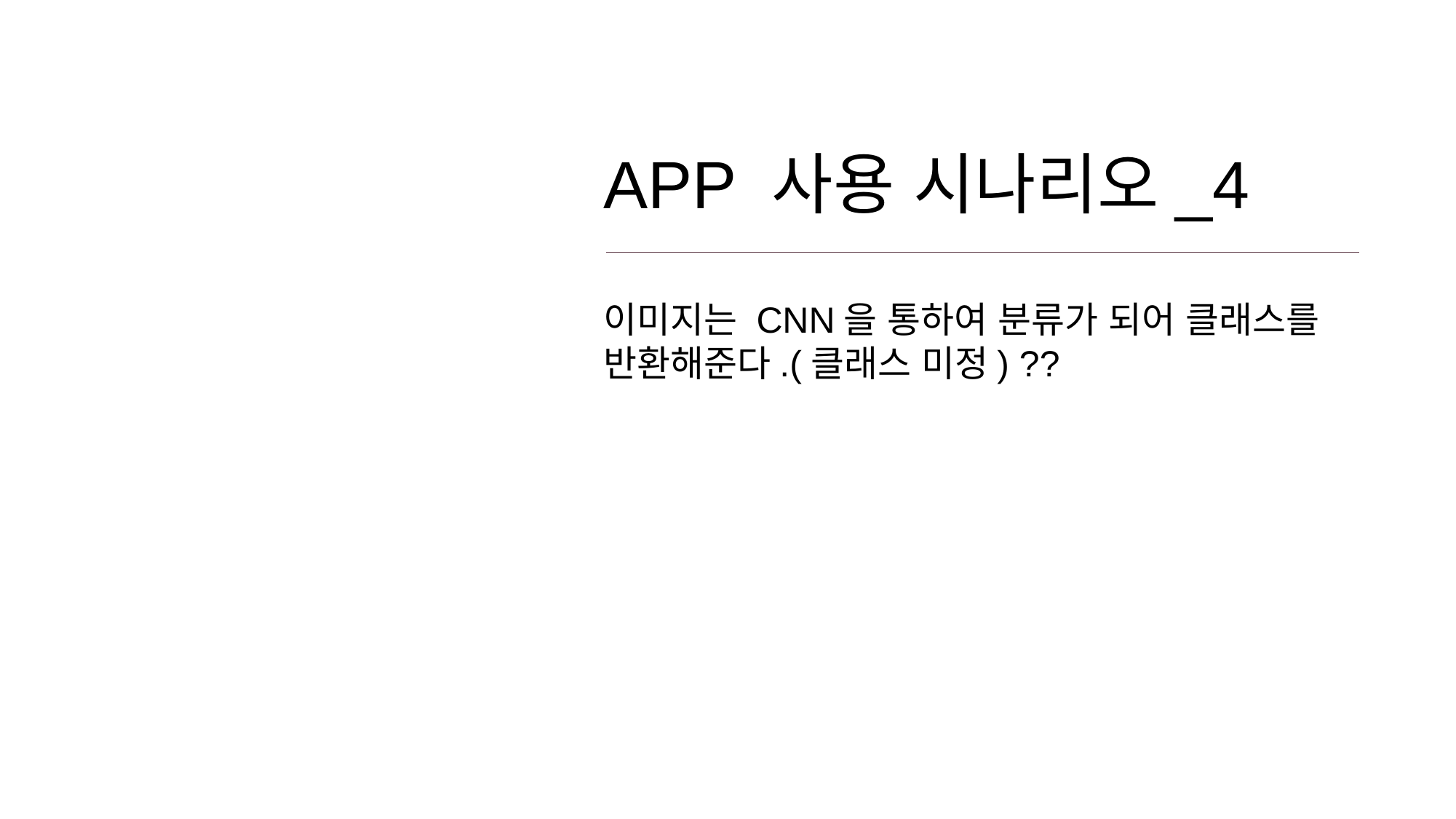

# APP 사용 시나리오_4
이미지는 CNN을 통하여 분류가 되어 클래스를 반환해준다.(클래스 미정) ??